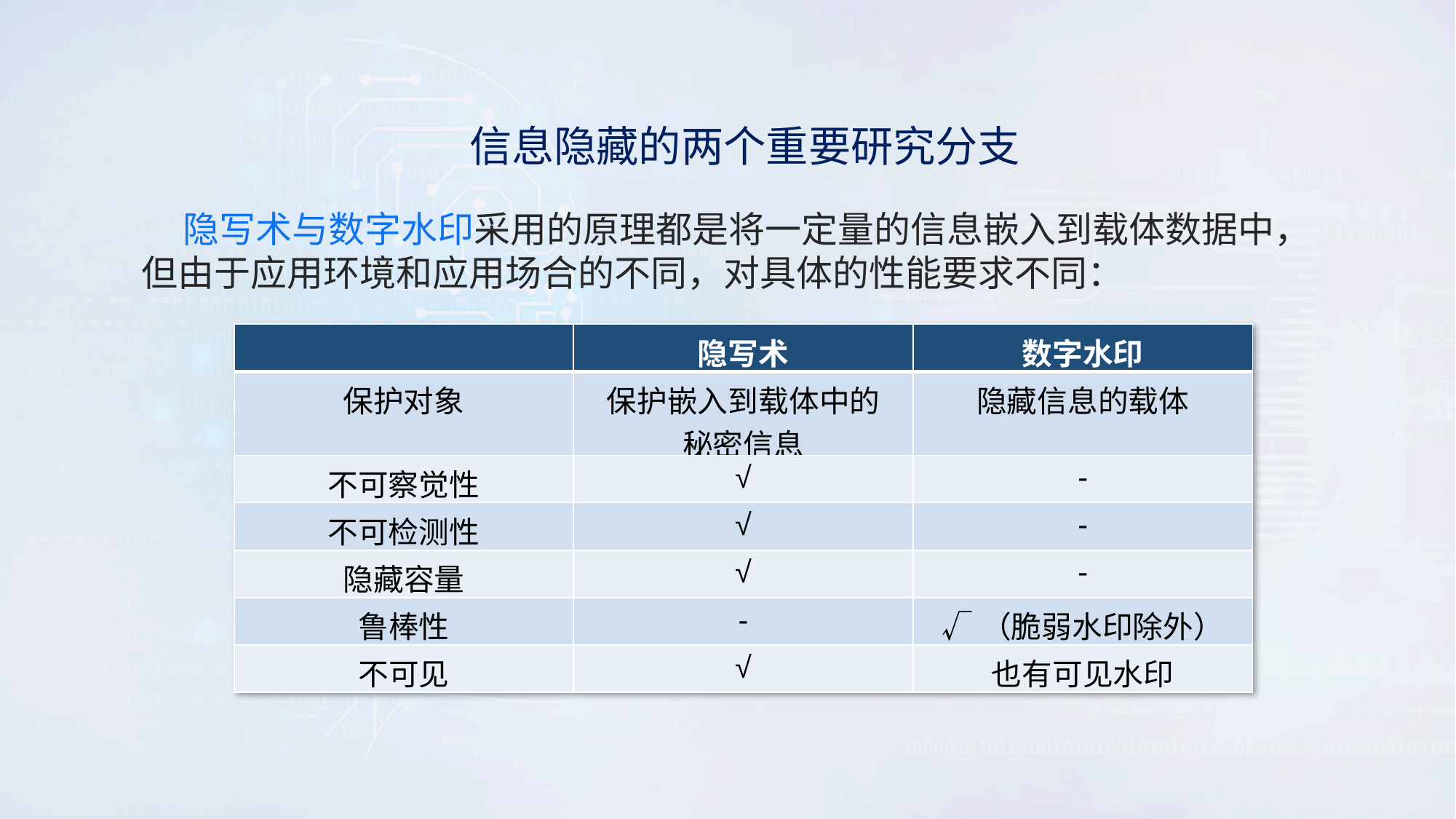

信息隐藏的两个重要研究分支
    隐写术与数字水印采用的原理都是将一定量的信息嵌入到载体数据中，但由于应用环境和应用场合的不同，对具体的性能要求不同：
|  | 隐写术 | 数字水印 |
| --- | --- | --- |
| 保护对象 | 保护嵌入到载体中的 秘密信息 | 隐藏信息的载体 |
| 不可察觉性 | √ | - |
| 不可检测性 | √ | - |
| 隐藏容量 | √ | - |
| 鲁棒性 | - | √（脆弱水印除外） |
| 不可见 | √ | 也有可见水印 |